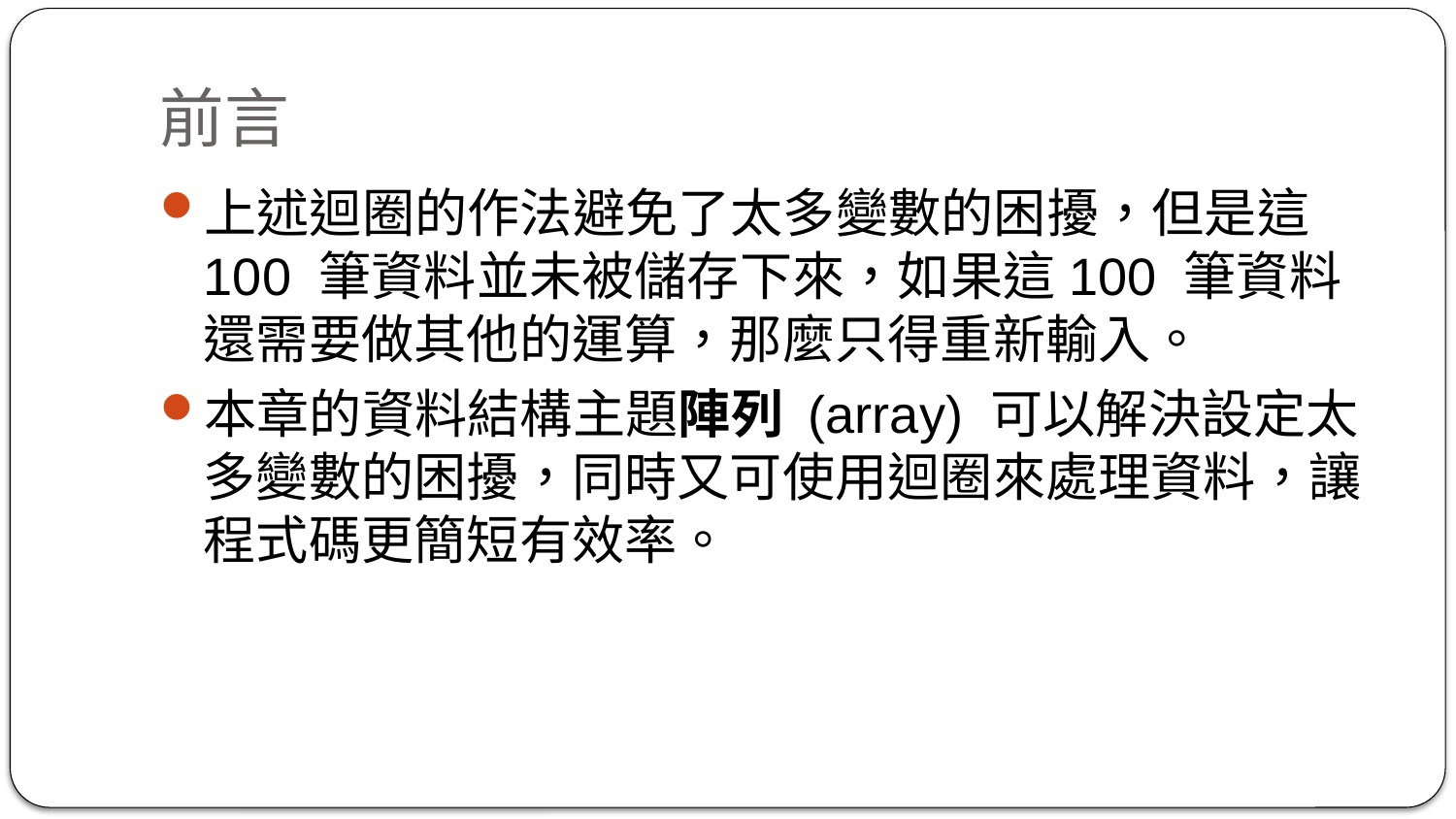

# 前言
上述迴圈的作法避免了太多變數的困擾，但是這100 筆資料並未被儲存下來，如果這100 筆資料還需要做其他的運算，那麼只得重新輸入。
本章的資料結構主題陣列 (array) 可以解決設定太多變數的困擾，同時又可使用迴圈來處理資料，讓程式碼更簡短有效率。